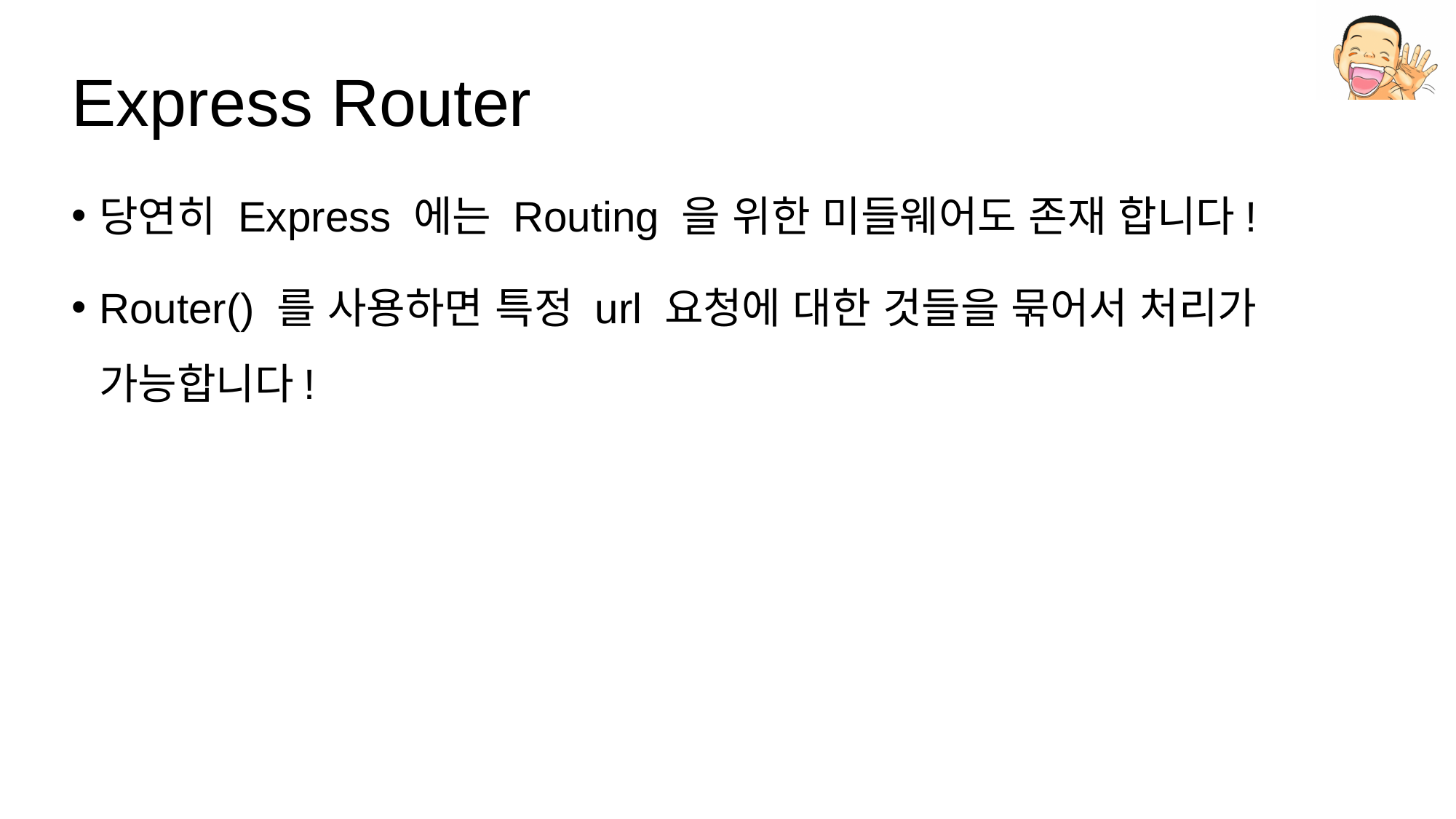

# Express Router
당연히 Express 에는 Routing 을 위한 미들웨어도 존재 합니다!
Router() 를 사용하면 특정 url 요청에 대한 것들을 묶어서 처리가 가능합니다!